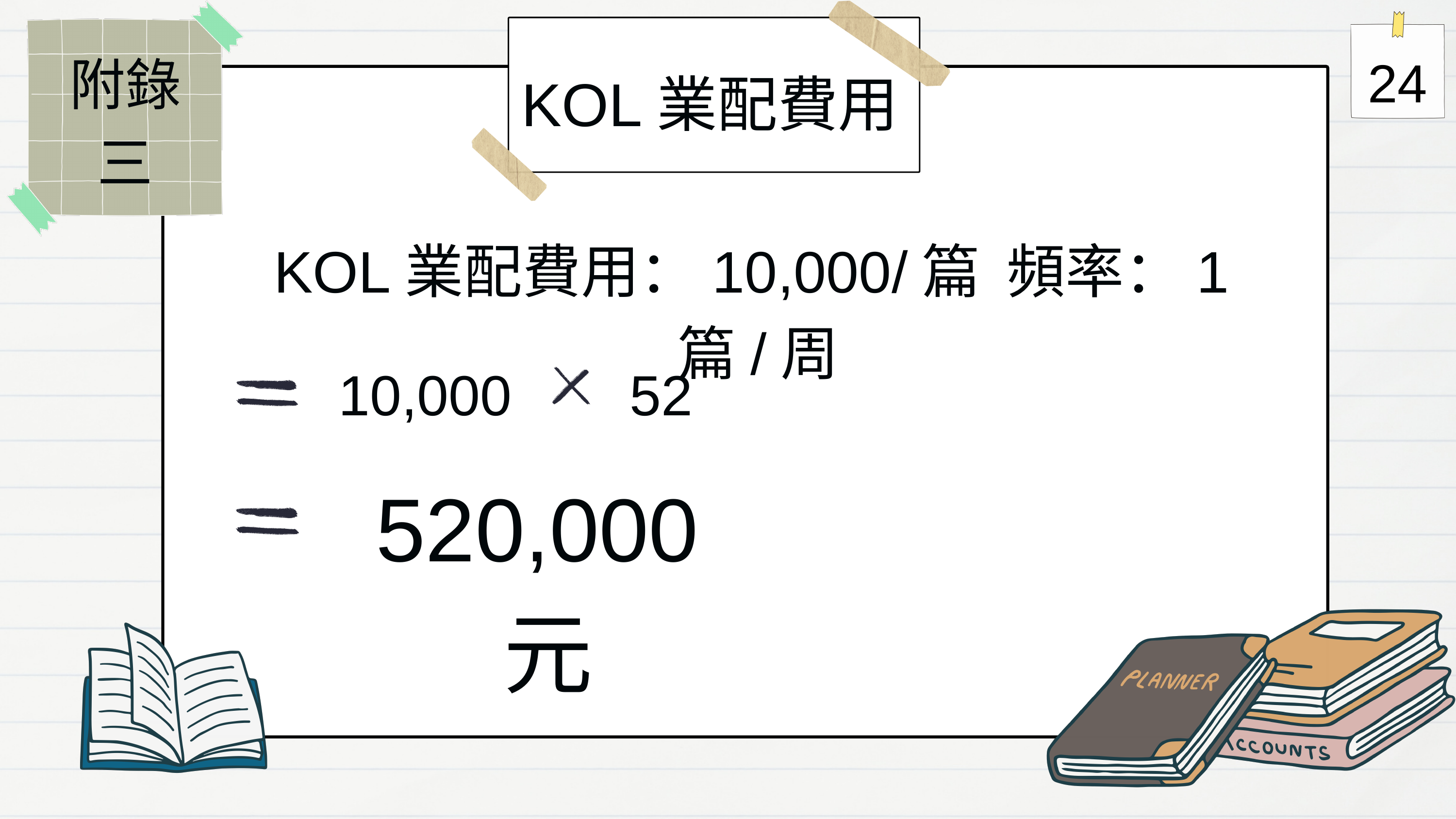

24
附錄三
KOL業配費用

KOL業配費用：10,000/篇  頻率：1篇/周
10,000
52

520,000元